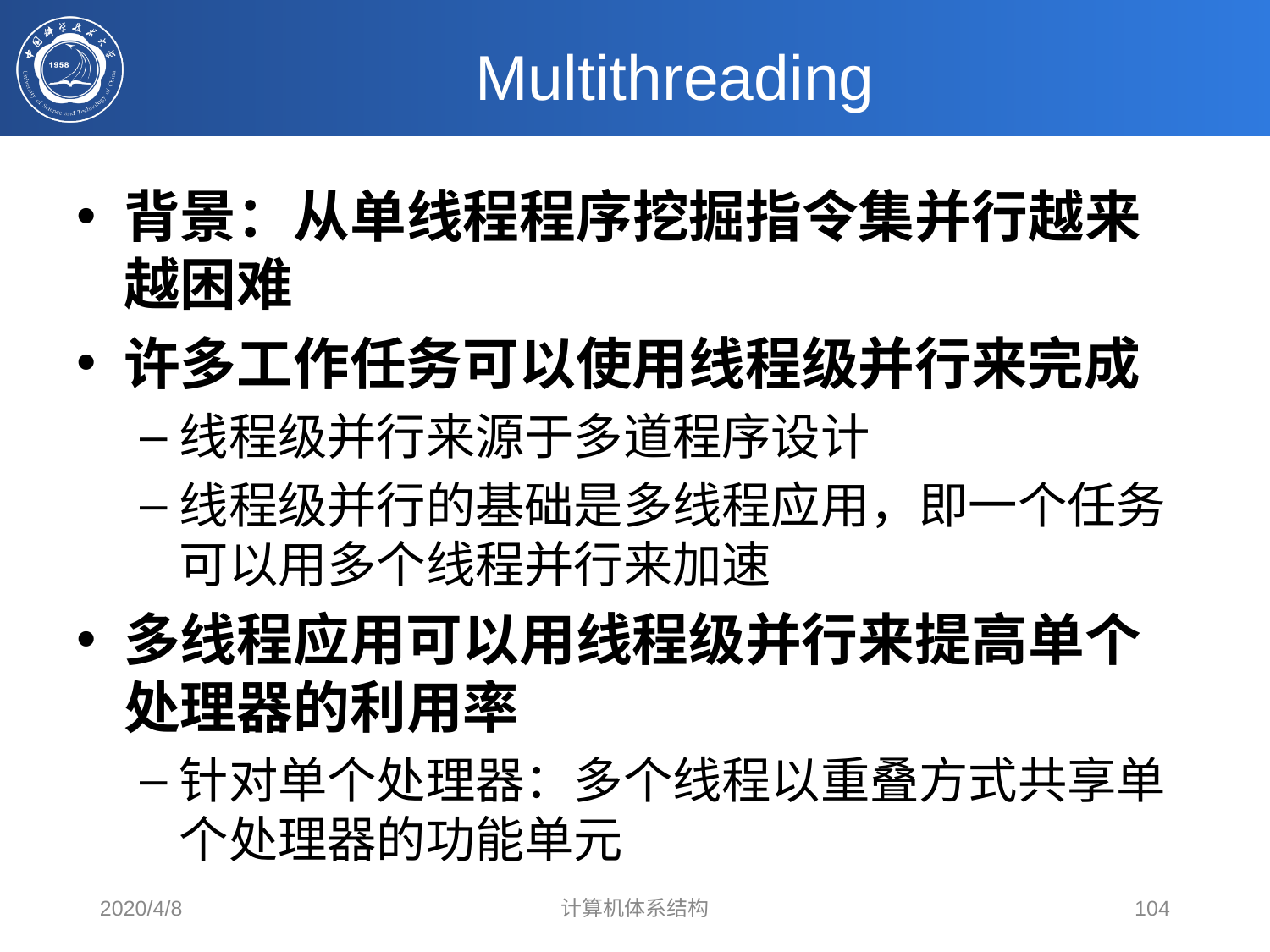

# Multithreading
背景：从单线程程序挖掘指令集并行越来越困难
许多工作任务可以使用线程级并行来完成
线程级并行来源于多道程序设计
线程级并行的基础是多线程应用，即一个任务可以用多个线程并行来加速
多线程应用可以用线程级并行来提高单个处理器的利用率
针对单个处理器：多个线程以重叠方式共享单个处理器的功能单元

2020/4/8
计算机体系结构
104